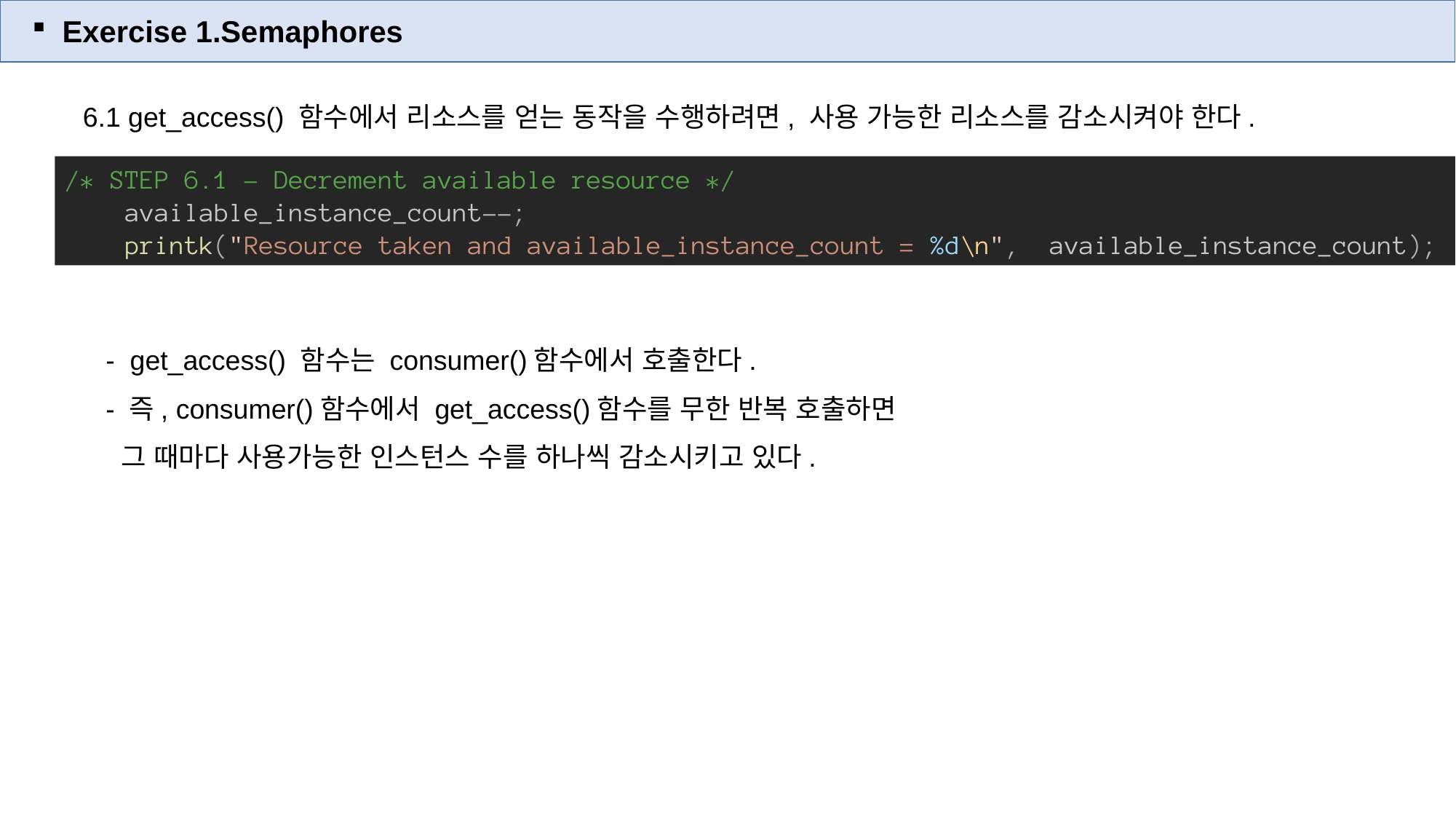

Exercise 1.Semaphores

6.1 get_access() 함수에서 리소스를 얻는 동작을 수행하려면, 사용 가능한 리소스를 감소시켜야 한다.

   -  get_access() 함수는 consumer()함수에서 호출한다.
   - 즉, consumer()함수에서 get_access()함수를 무한 반복 호출하면
     그 때마다 사용가능한 인스턴스 수를 하나씩 감소시키고 있다.
/* STEP 6.1 - Decrement available resource */
    available_instance_count--;
    printk("Resource taken and available_instance_count = %d\n",  available_instance_count);